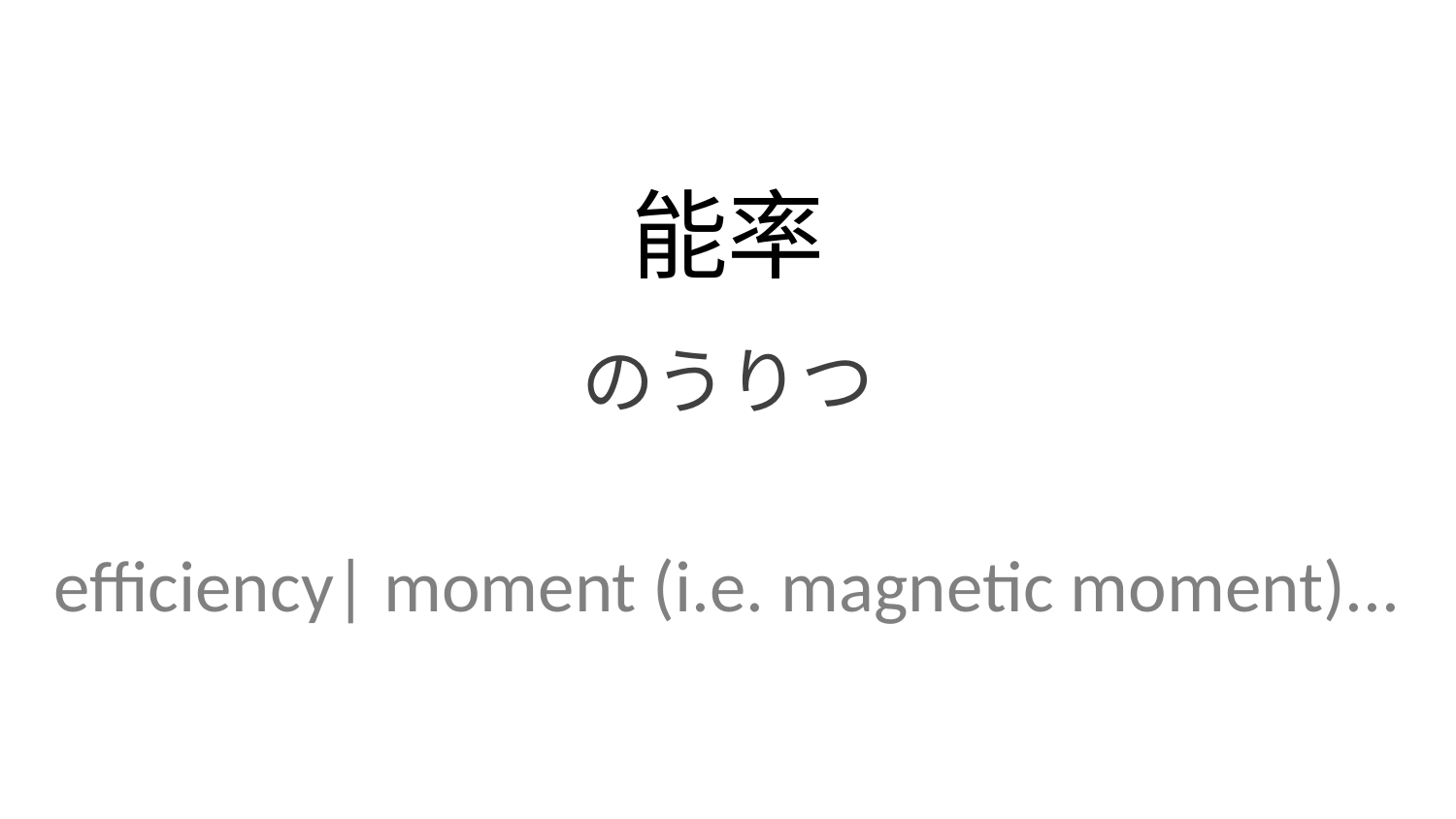

能率

のうりつ
efficiency| moment (i.e. magnetic moment)...